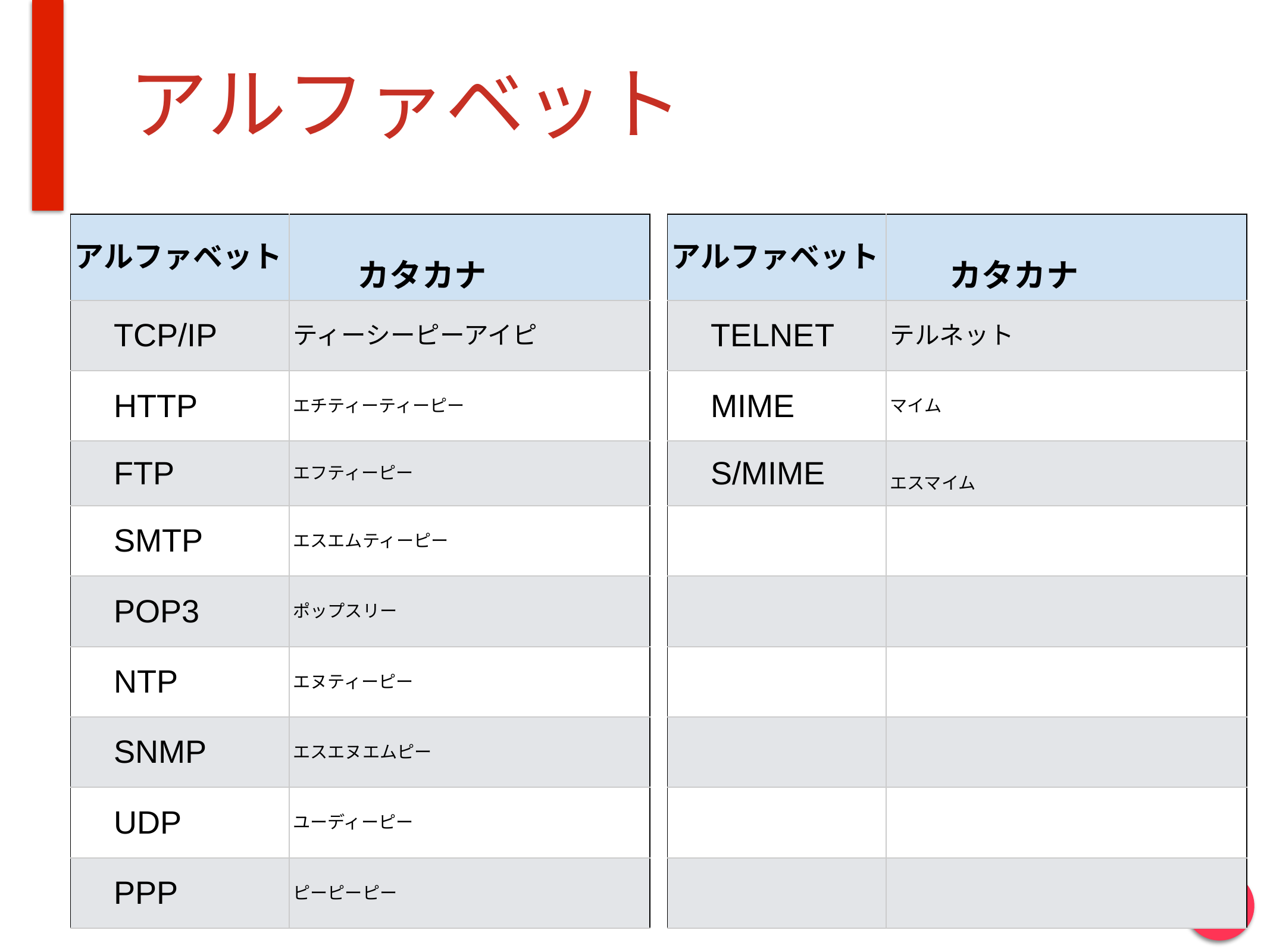

# アルファベット
| アルファベット | カタカナ |
| --- | --- |
| TCP/IP | ティーシーピーアイピ |
| HTTP | エチティーティーピー |
| FTP | エフティーピー |
| SMTP | エスエムティーピー |
| POP3 | ポップスリー |
| NTP | エヌティーピー |
| SNMP | エスエヌエムピー |
| UDP | ユーディーピー |
| PPP | ピーピーピー |
| アルファベット | カタカナ |
| --- | --- |
| TELNET | テルネット |
| MIME | マイム |
| S/MIME | エスマイム |
|  |  |
|  |  |
|  |  |
|  |  |
|  |  |
|  |  |
102